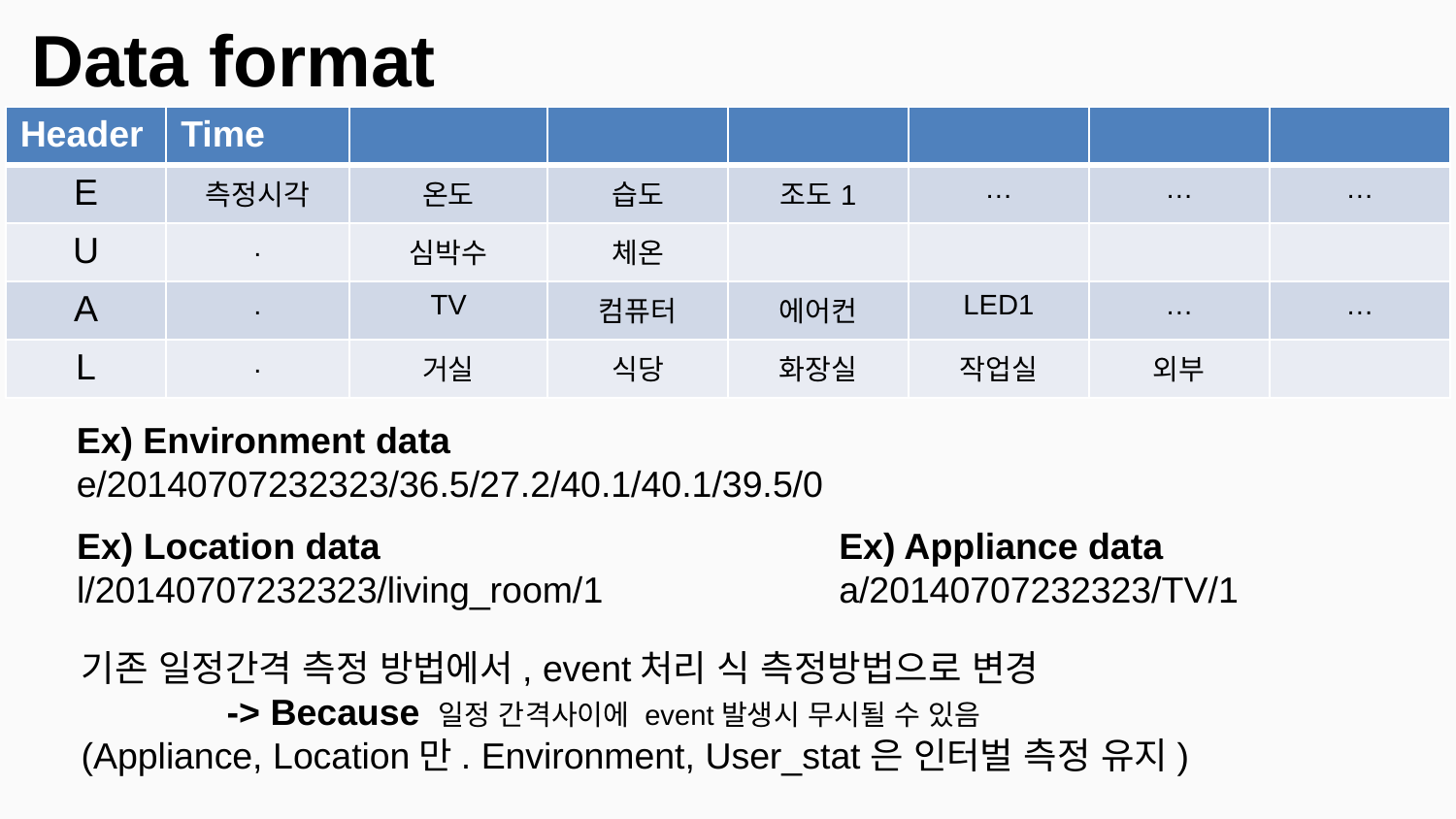

Data format
| Header | Time |  |  |  |  |  |  |
| --- | --- | --- | --- | --- | --- | --- | --- |
| E | 측정시각 | 온도 | 습도 | 조도1 | … | … | … |
| U | . | 심박수 | 체온 |  |  |  |  |
| A | . | TV | 컴퓨터 | 에어컨 | LED1 | … | … |
| L | . | 거실 | 식당 | 화장실 | 작업실 | 외부 |  |
Ex) Environment data
e/20140707232323/36.5/27.2/40.1/40.1/39.5/0
Ex) Appliance data
a/20140707232323/TV/1
Ex) Location data
l/20140707232323/living_room/1
기존 일정간격 측정 방법에서, event처리 식 측정방법으로 변경
	-> Because 일정 간격사이에 event발생시 무시될 수 있음
(Appliance, Location만. Environment, User_stat은 인터벌 측정 유지)